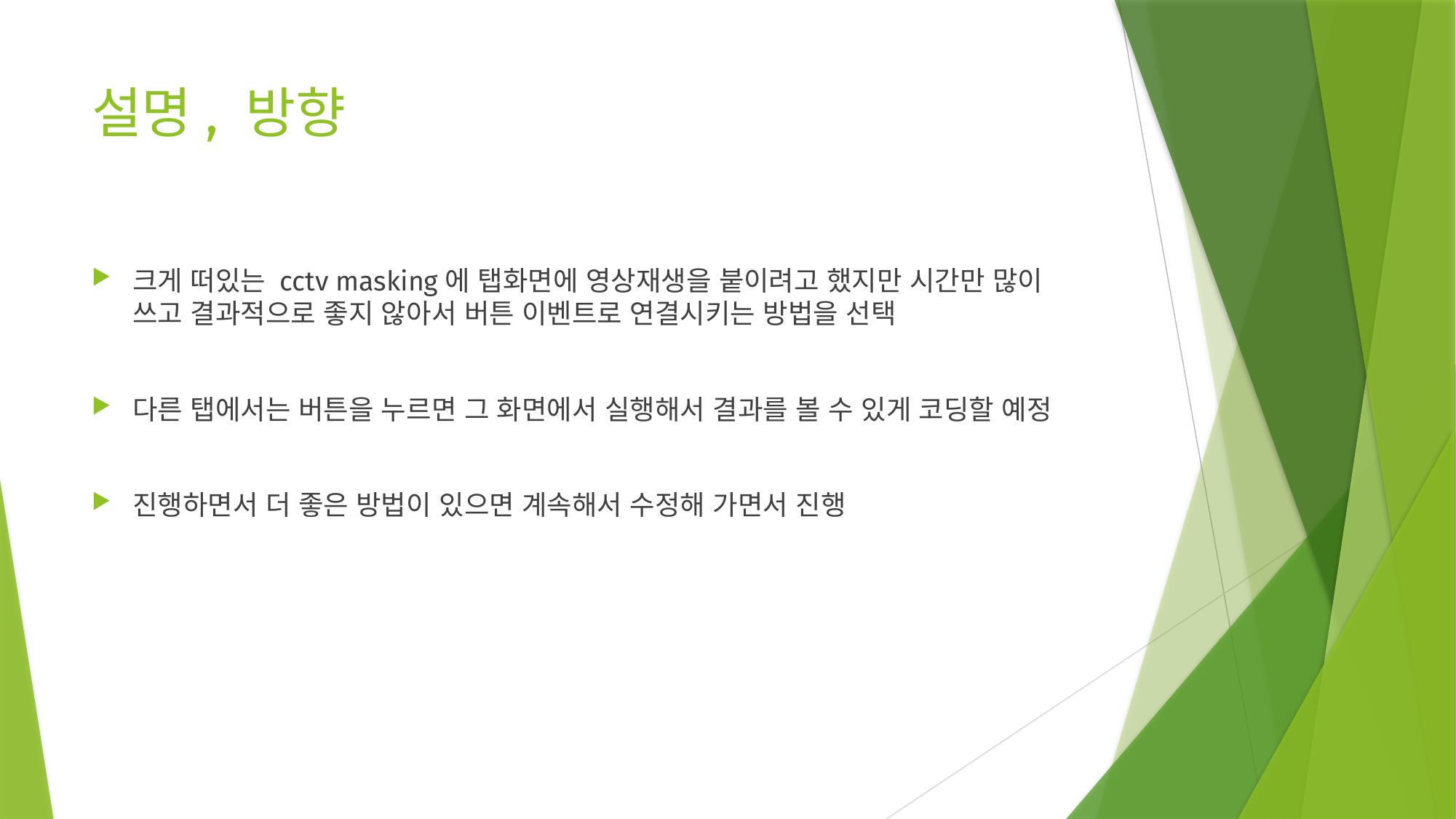

# 설명, 방향
크게 떠있는 cctv masking에 탭화면에 영상재생을 붙이려고 했지만 시간만 많이 쓰고 결과적으로 좋지 않아서 버튼 이벤트로 연결시키는 방법을 선택

다른 탭에서는 버튼을 누르면 그 화면에서 실행해서 결과를 볼 수 있게 코딩할 예정

진행하면서 더 좋은 방법이 있으면 계속해서 수정해 가면서 진행